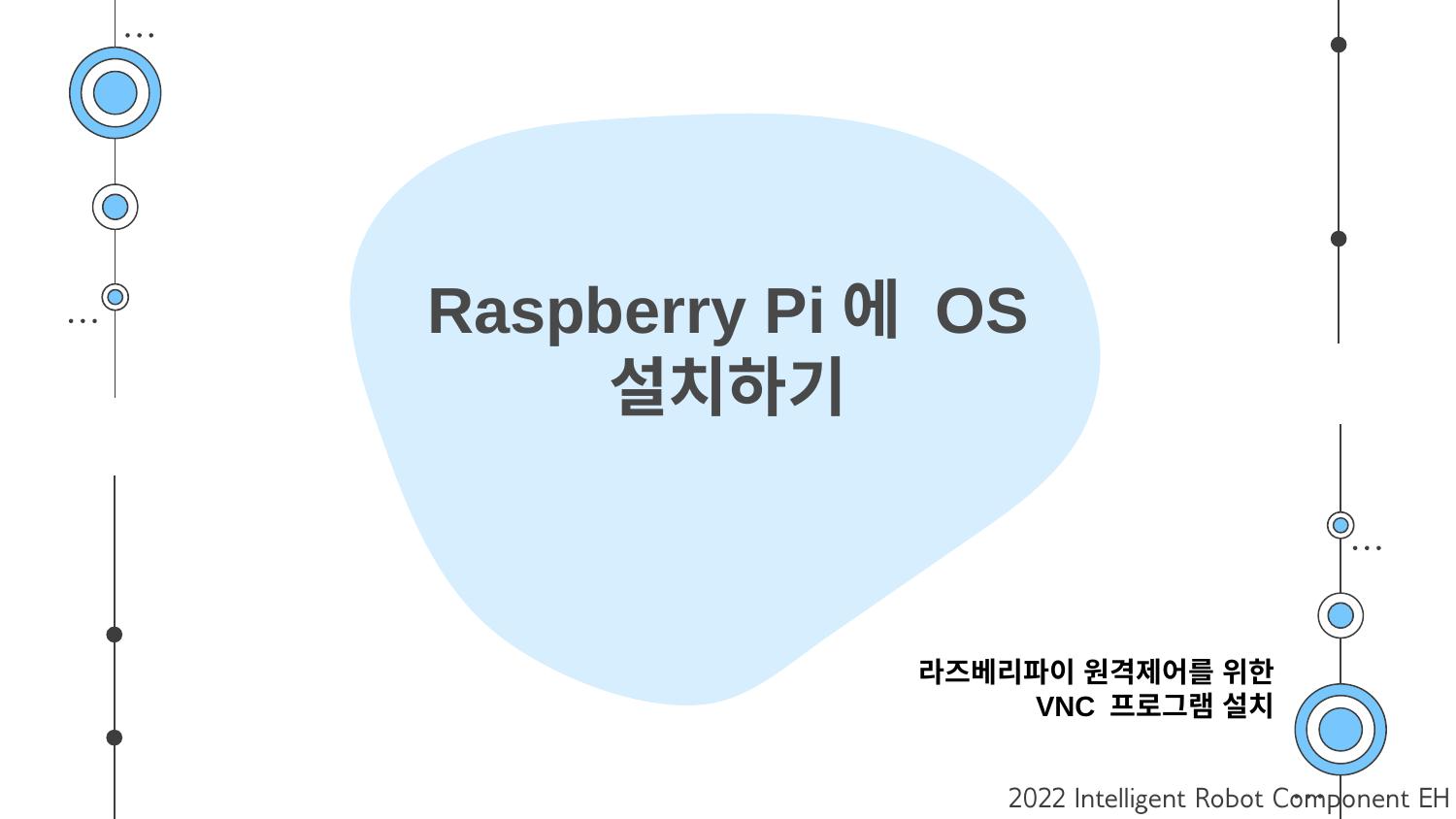

# Raspberry Pi에 OS 설치하기
라즈베리파이 원격제어를 위한 VNC 프로그램 설치
2022 Intelligent Robot Component EH